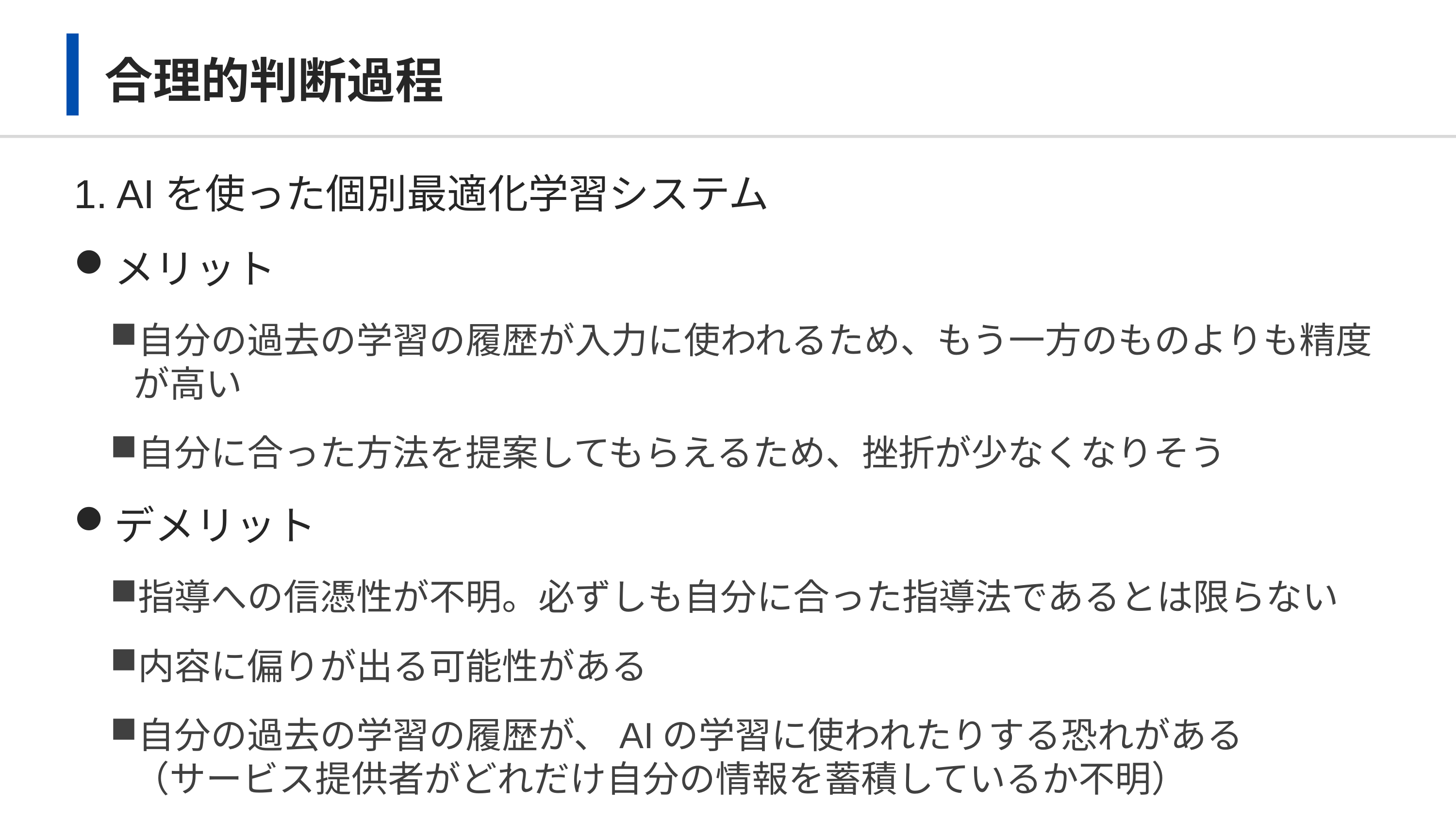

# 合理的判断過程
1. AIを使った個別最適化学習システム
メリット
自分の過去の学習の履歴が入力に使われるため、もう一方のものよりも精度が高い
自分に合った方法を提案してもらえるため、挫折が少なくなりそう
デメリット
指導への信憑性が不明。必ずしも自分に合った指導法であるとは限らない
内容に偏りが出る可能性がある
自分の過去の学習の履歴が、AIの学習に使われたりする恐れがある
（サービス提供者がどれだけ自分の情報を蓄積しているか不明）